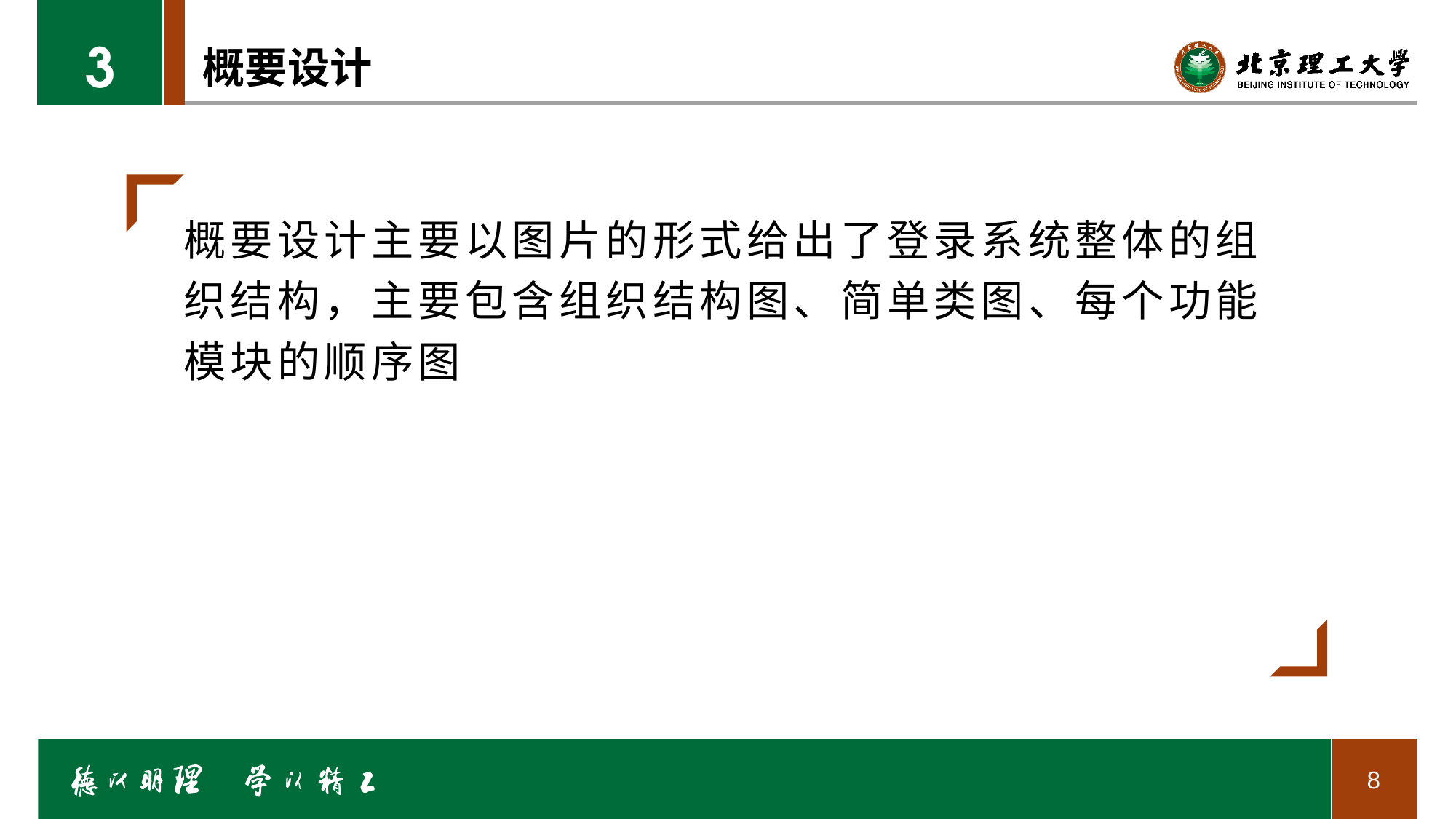

3
# 概要设计

概要设计主要以图片的形式给出了登录系统整体的组织结构，主要包含组织结构图、简单类图、每个功能模块的顺序图